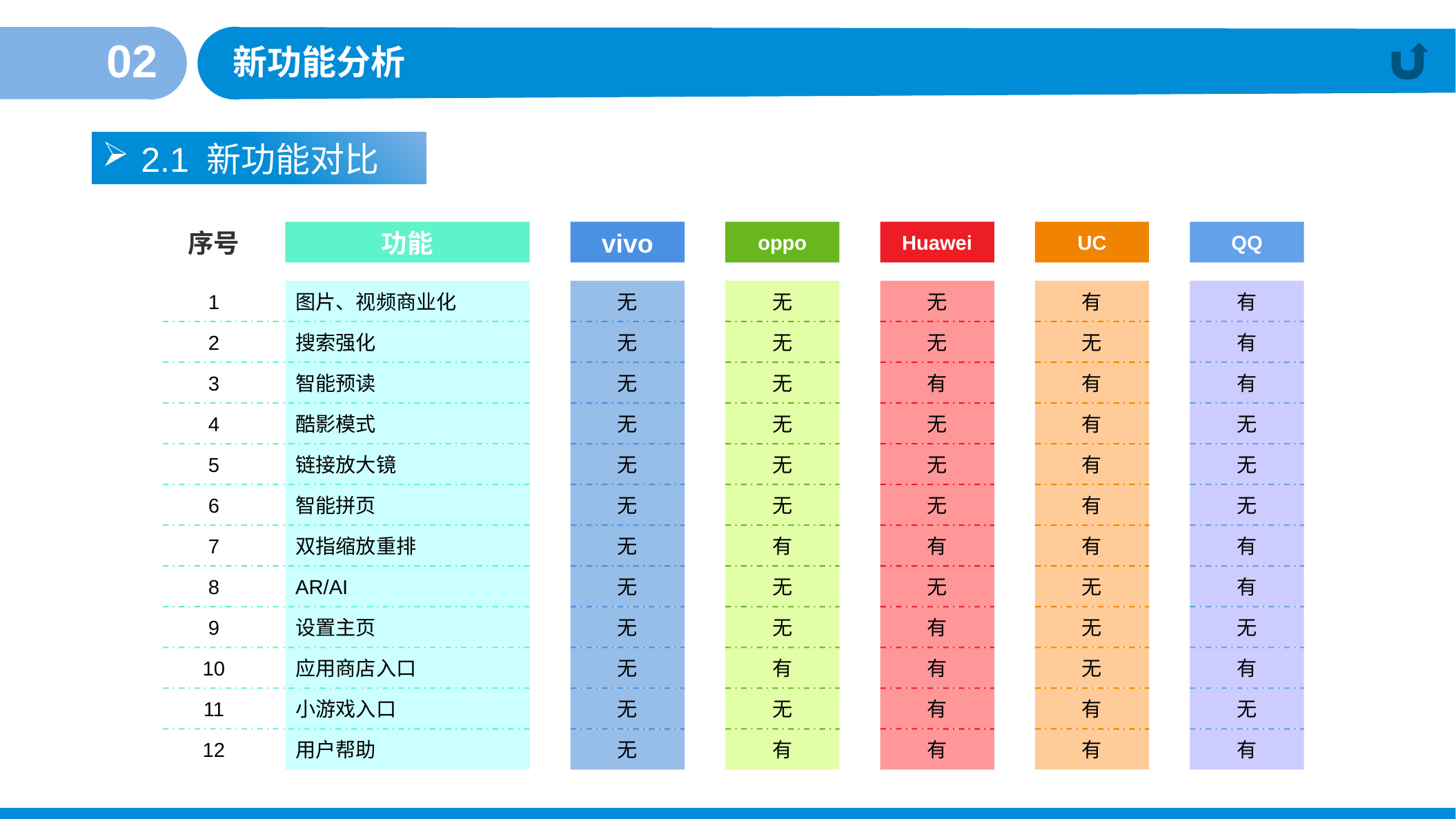

02

新功能分析

2.1 新功能对比
序号
功能
vivo
oppo
Huawei
UC
QQ
图片、视频商业化
无
无
无
有
有
1
搜索强化
无
无
无
无
有

2

智能预读
无
无
有
有
有

3

酷影模式
无
无
无
有
无

4

链接放大镜
无
无
无
有
无

5

智能拼页
无
无
无
有
无

6

双指缩放重排
无
有
有
有
有

7

AR/AI
无
无
无
无
有

8

设置主页
无
无
有
无
无

9

应用商店入口
无
有
有
无
有

10

小游戏入口
无
无
有
有
无

11

用户帮助
无
有
有
有
有

12